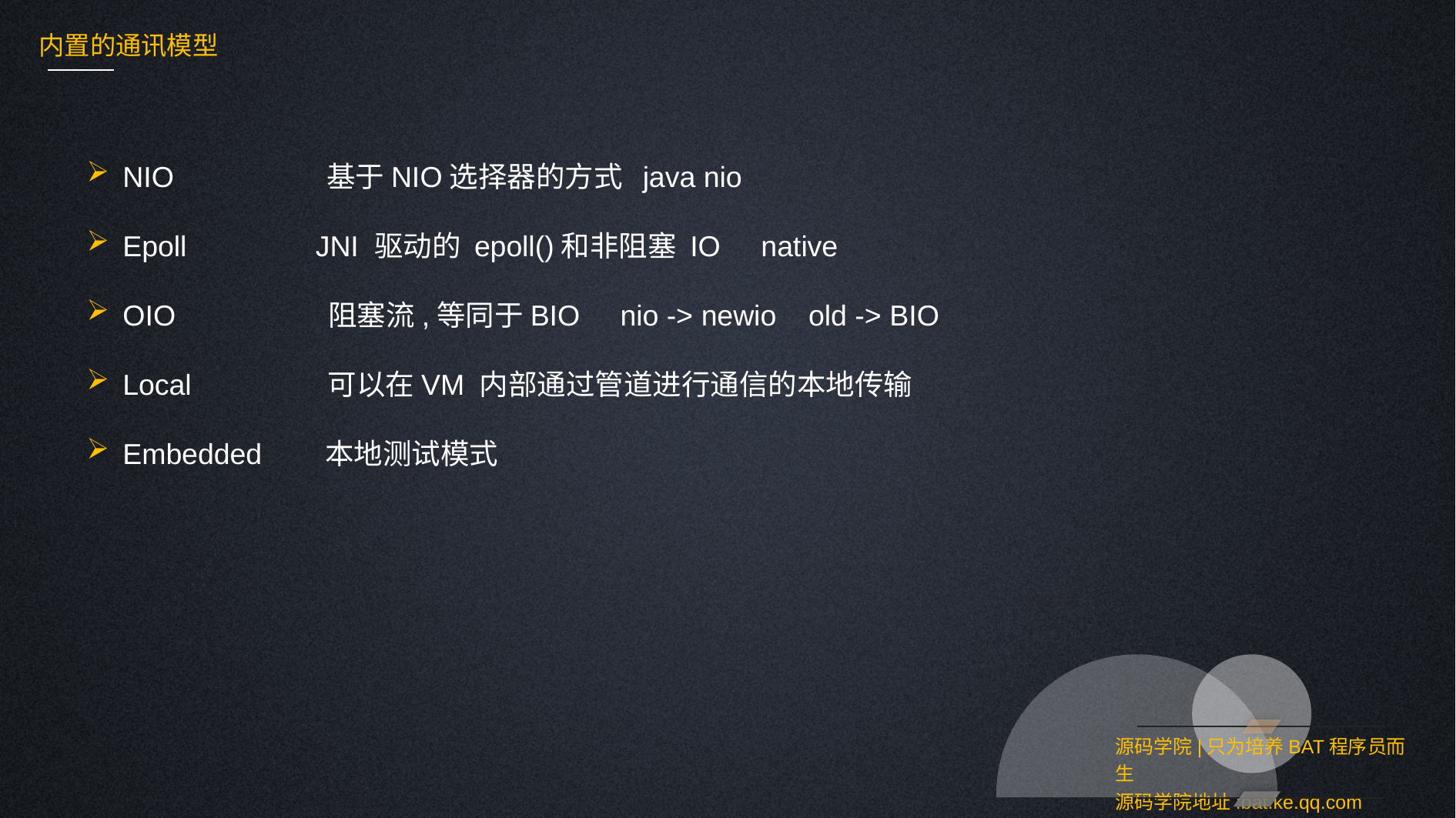

内置的通讯模型
NIO                  基于NIO选择器的方式  java nio
Epoll                JNI 驱动的 epoll()和非阻塞 IO     native
OIO                  阻塞流,等同于BIO     nio -> newio    old -> BIO
Local                可以在VM 内部通过管道进行通信的本地传输
Embedded       本地测试模式

源码学院|只为培养BAT程序员而生
源码学院地址:bat.ke.qq.com